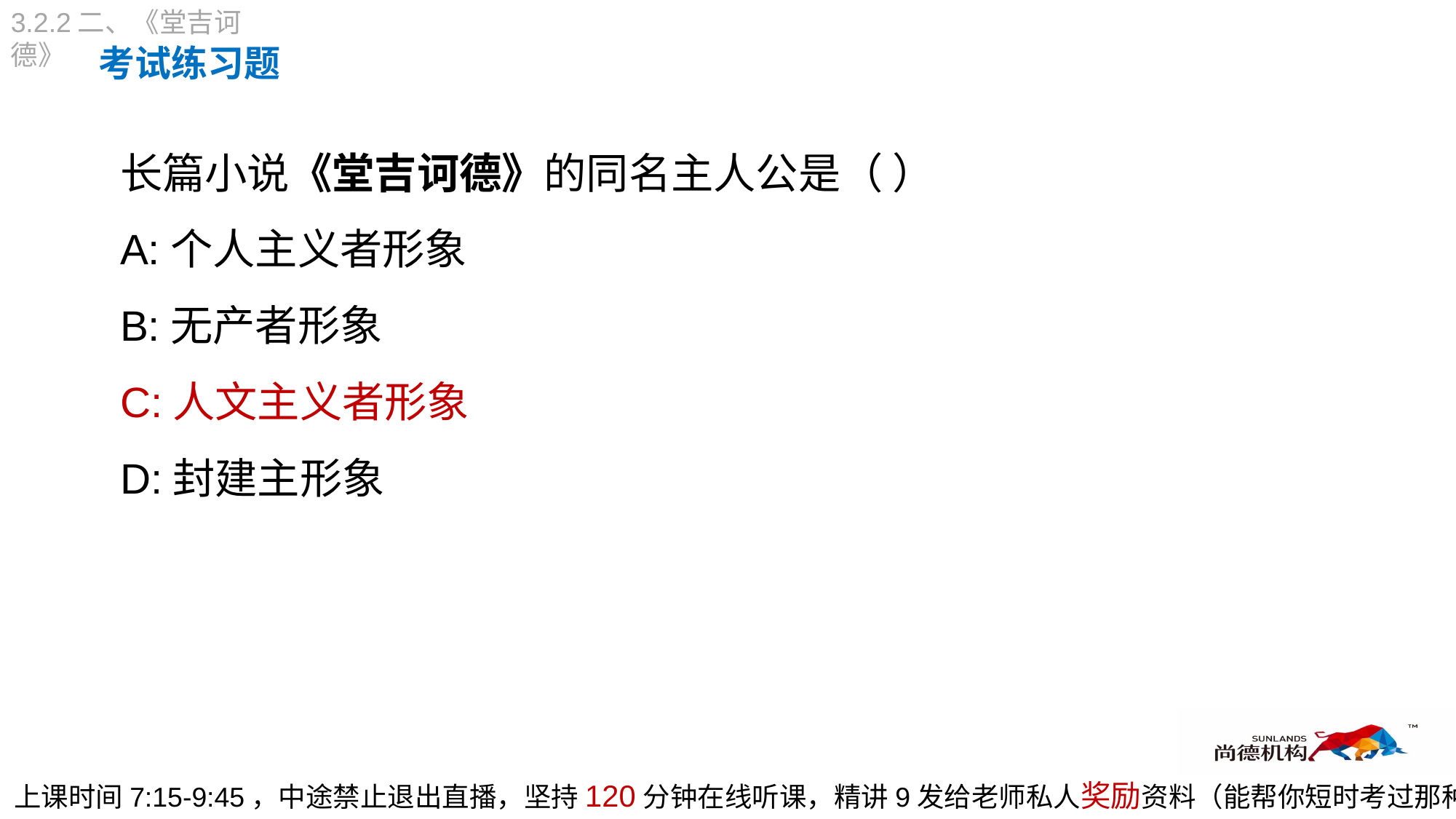

3.2.2二、《堂吉诃德》
考试练习题
长篇小说《堂吉诃德》的同名主人公是（ ）
A:个人主义者形象
B:无产者形象
C:人文主义者形象
D:封建主形象